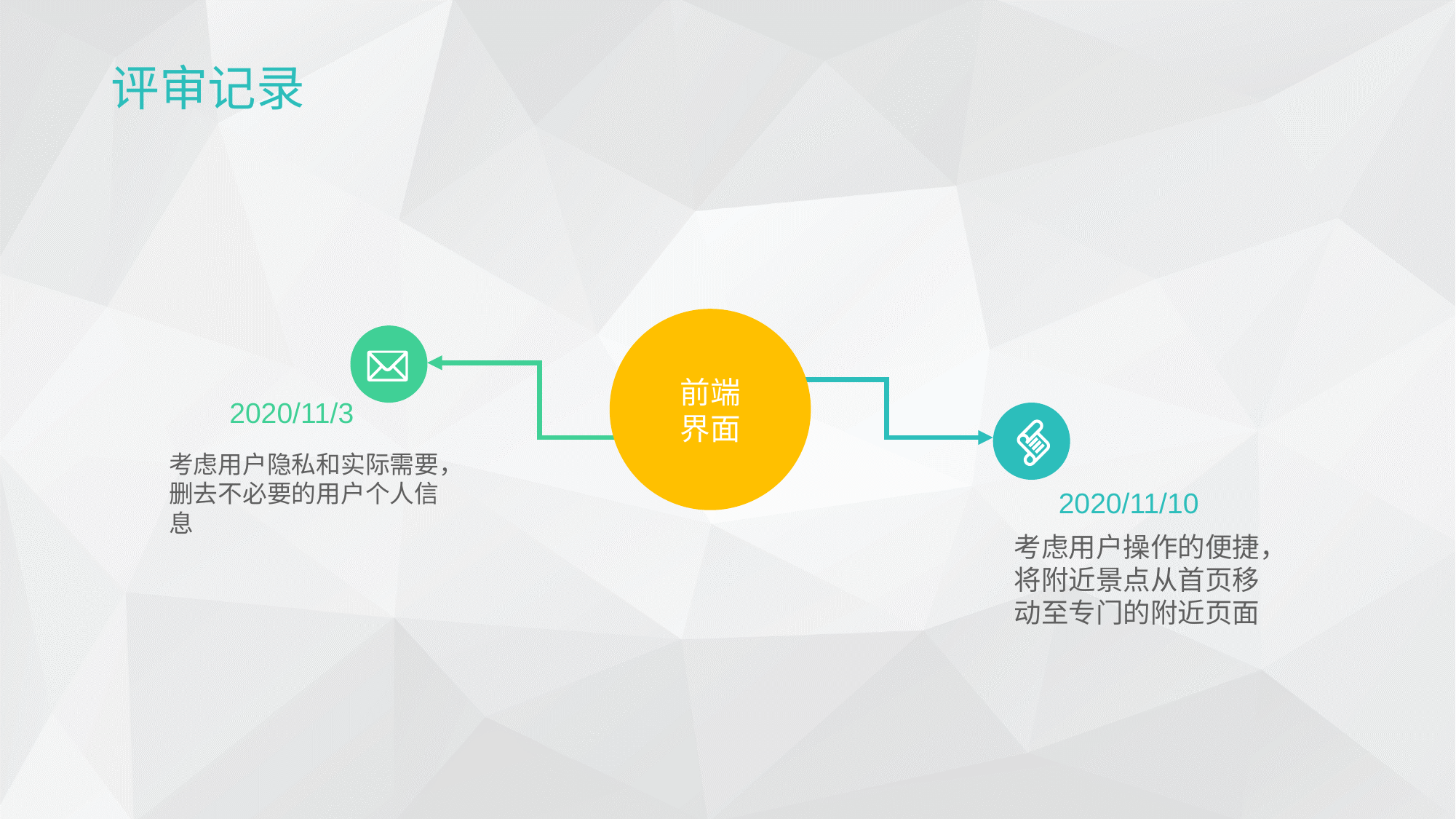

评审记录
前端
界面

2020/11/3

考虑用户隐私和实际需要，删去不必要的用户个人信息
2020/11/10
考虑用户操作的便捷，将附近景点从首页移动至专门的附近页面